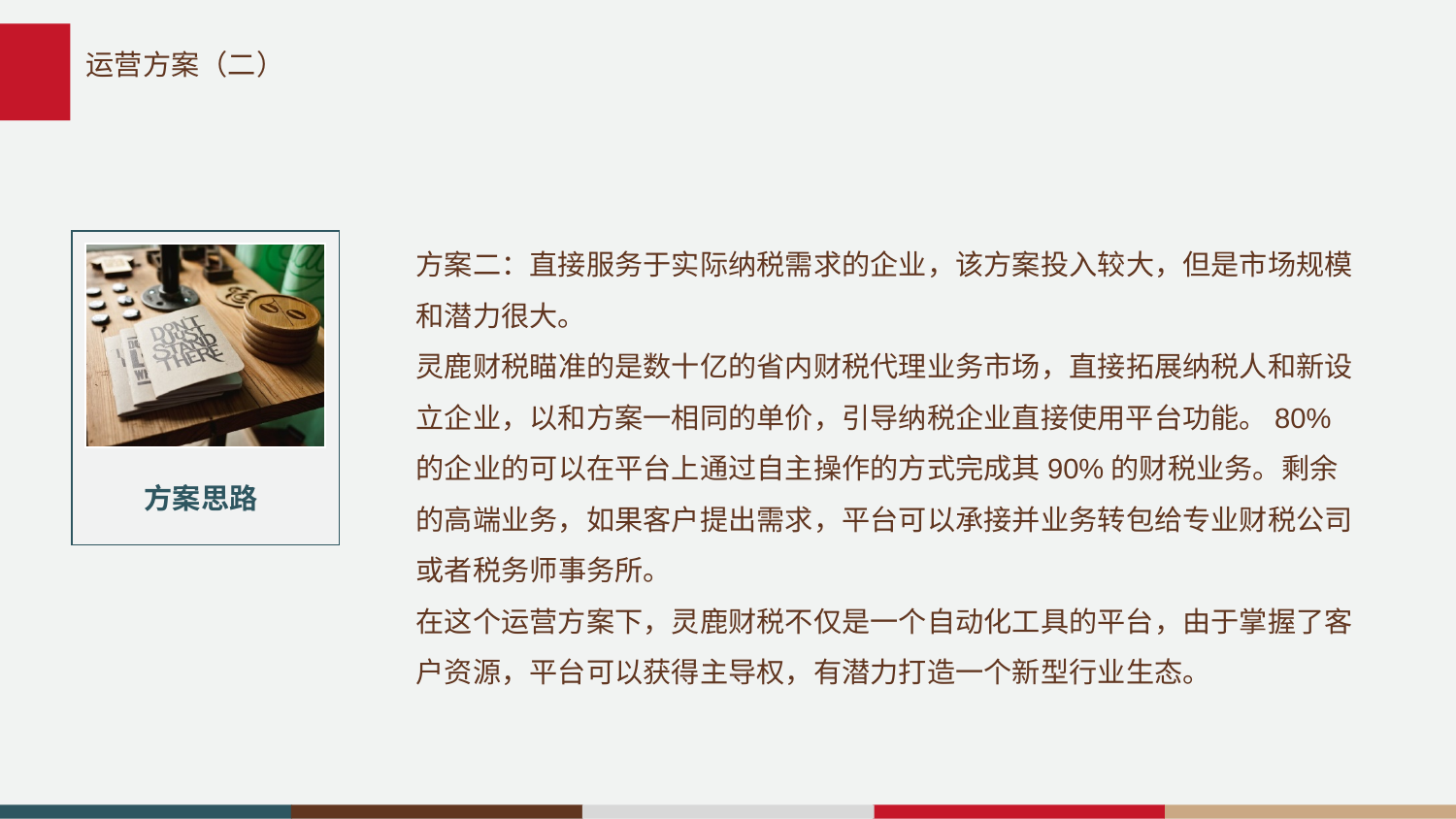

# 运营方案（二）
方案二：直接服务于实际纳税需求的企业，该方案投入较大，但是市场规模和潜力很大。
灵鹿财税瞄准的是数十亿的省内财税代理业务市场，直接拓展纳税人和新设立企业，以和方案一相同的单价，引导纳税企业直接使用平台功能。80%的企业的可以在平台上通过自主操作的方式完成其90%的财税业务。剩余的高端业务，如果客户提出需求，平台可以承接并业务转包给专业财税公司或者税务师事务所。
在这个运营方案下，灵鹿财税不仅是一个自动化工具的平台，由于掌握了客户资源，平台可以获得主导权，有潜力打造一个新型行业生态。

方案思路